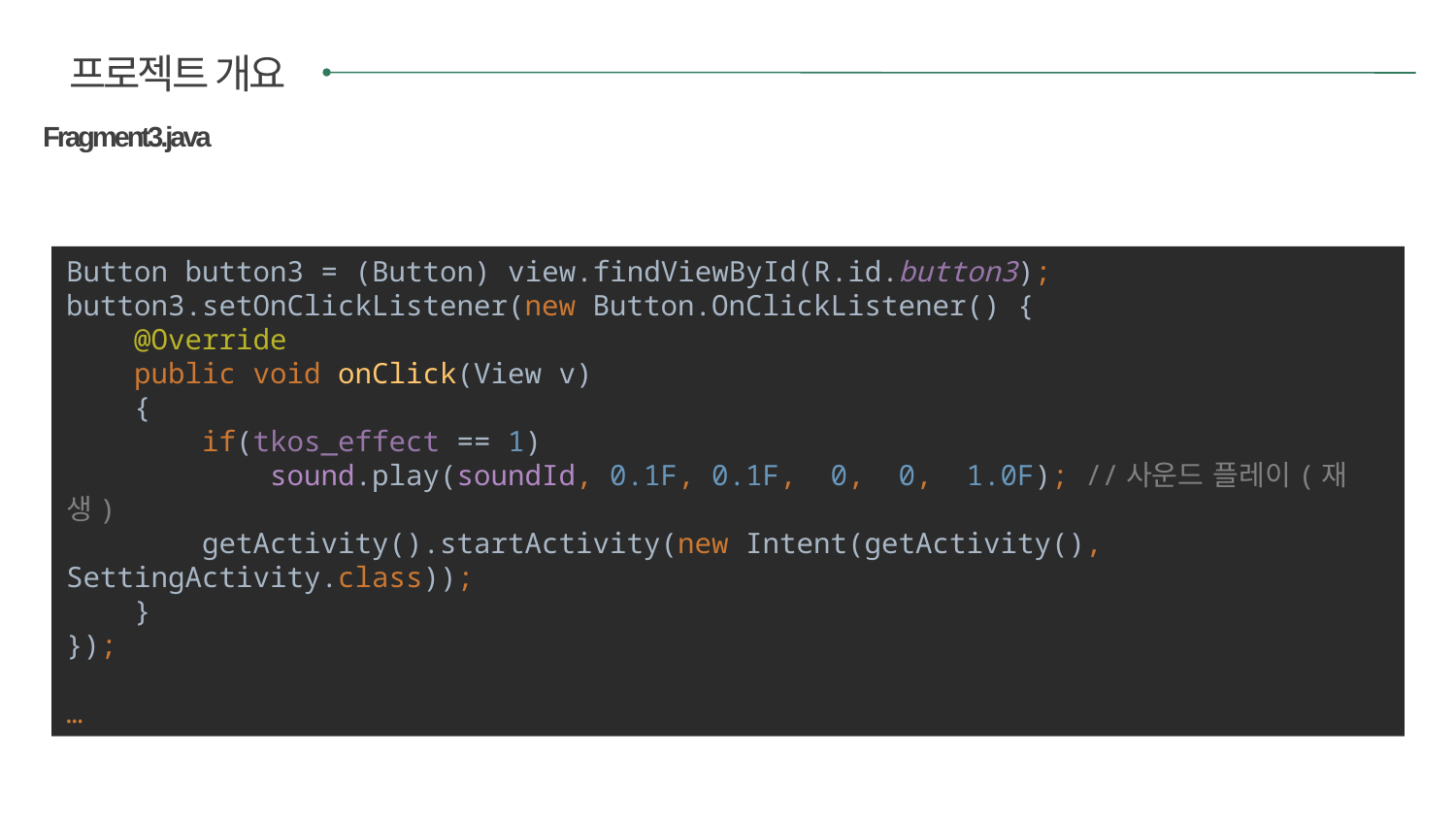

프로젝트 개요
Fragment3.java
Button button3 = (Button) view.findViewById(R.id.button3);
button3.setOnClickListener(new Button.OnClickListener() {
    @Override
    public void onClick(View v)
    {
        if(tkos_effect == 1)
            sound.play(soundId, 0.1F, 0.1F,  0,  0,  1.0F); //사운드 플레이(재생)
        getActivity().startActivity(new Intent(getActivity(), SettingActivity.class));
    }
});

…